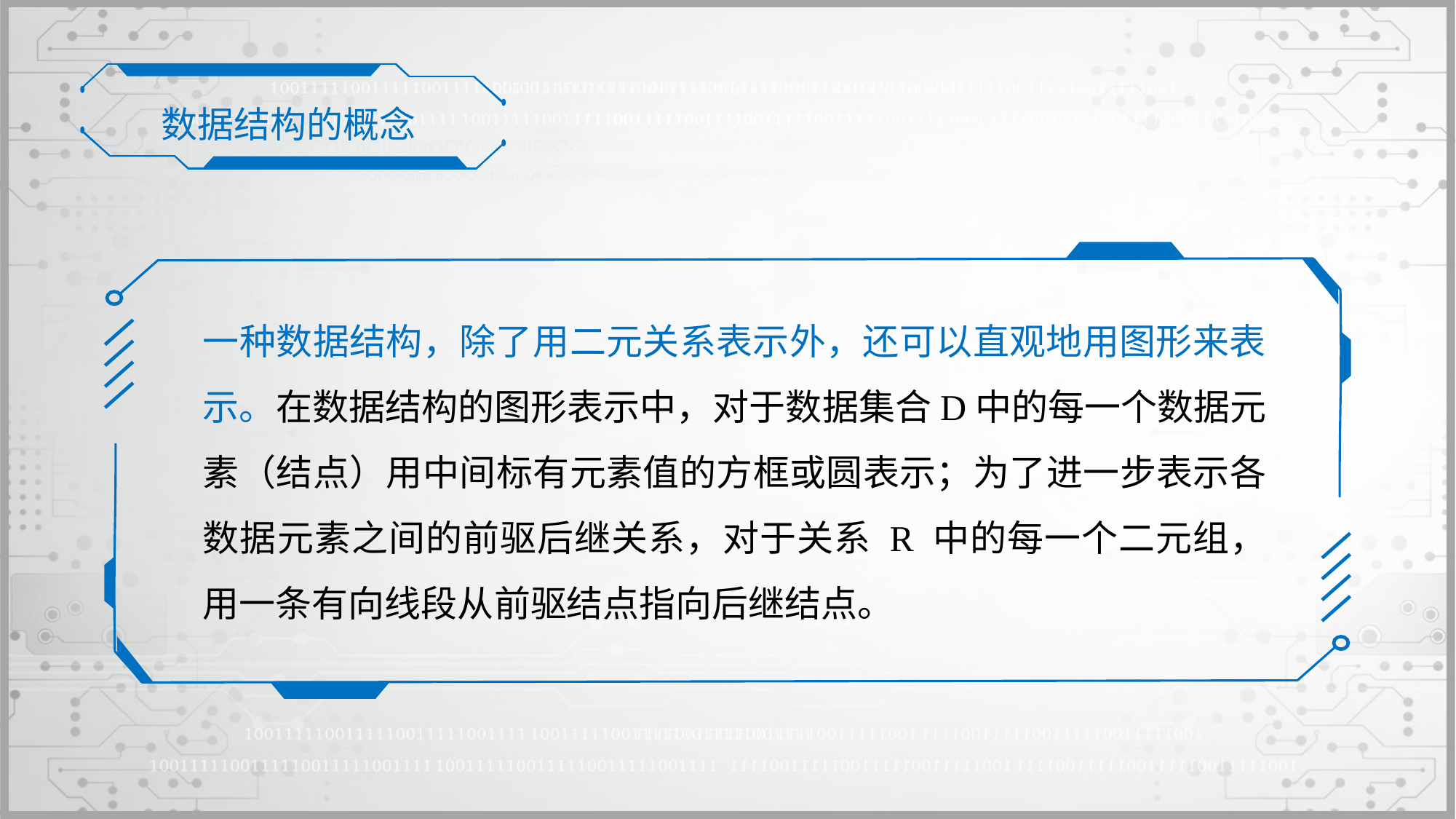

数据结构的概念

一种数据结构，除了用二元关系表示外，还可以直观地用图形来表示。在数据结构的图形表示中，对于数据集合D中的每一个数据元素（结点）用中间标有元素值的方框或圆表示；为了进一步表示各数据元素之间的前驱后继关系，对于关系 R 中的每一个二元组，用一条有向线段从前驱结点指向后继结点。